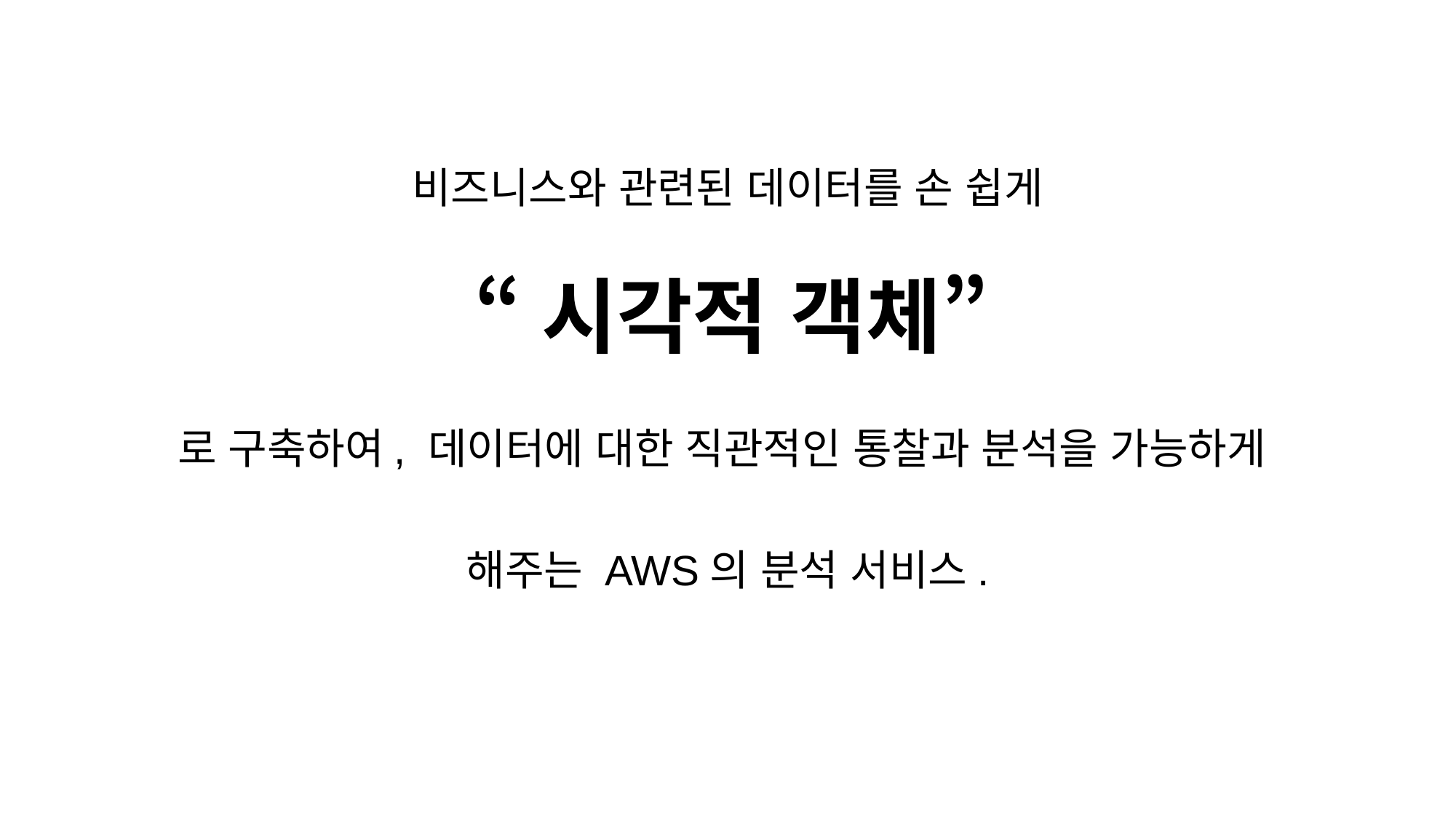

비즈니스와 관련된 데이터를 손 쉽게

 “시각적 객체”

로 구축하여, 데이터에 대한 직관적인 통찰과 분석을 가능하게

해주는 AWS의 분석 서비스.